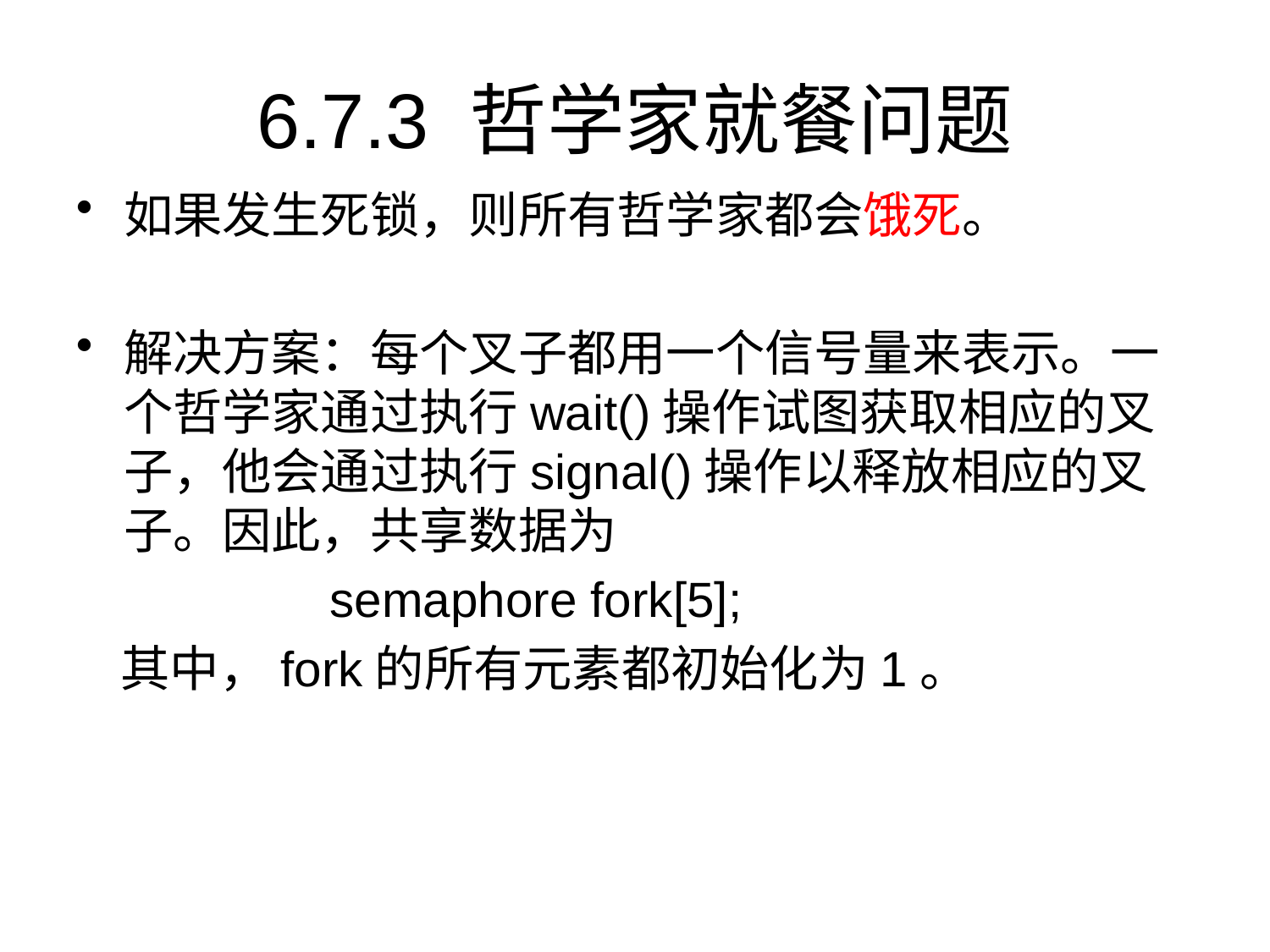

# 6.7.3 哲学家就餐问题
如果发生死锁，则所有哲学家都会饿死。

解决方案：每个叉子都用一个信号量来表示。一个哲学家通过执行wait()操作试图获取相应的叉子，他会通过执行signal()操作以释放相应的叉子。因此，共享数据为
		semaphore fork[5];
   其中，fork的所有元素都初始化为1。